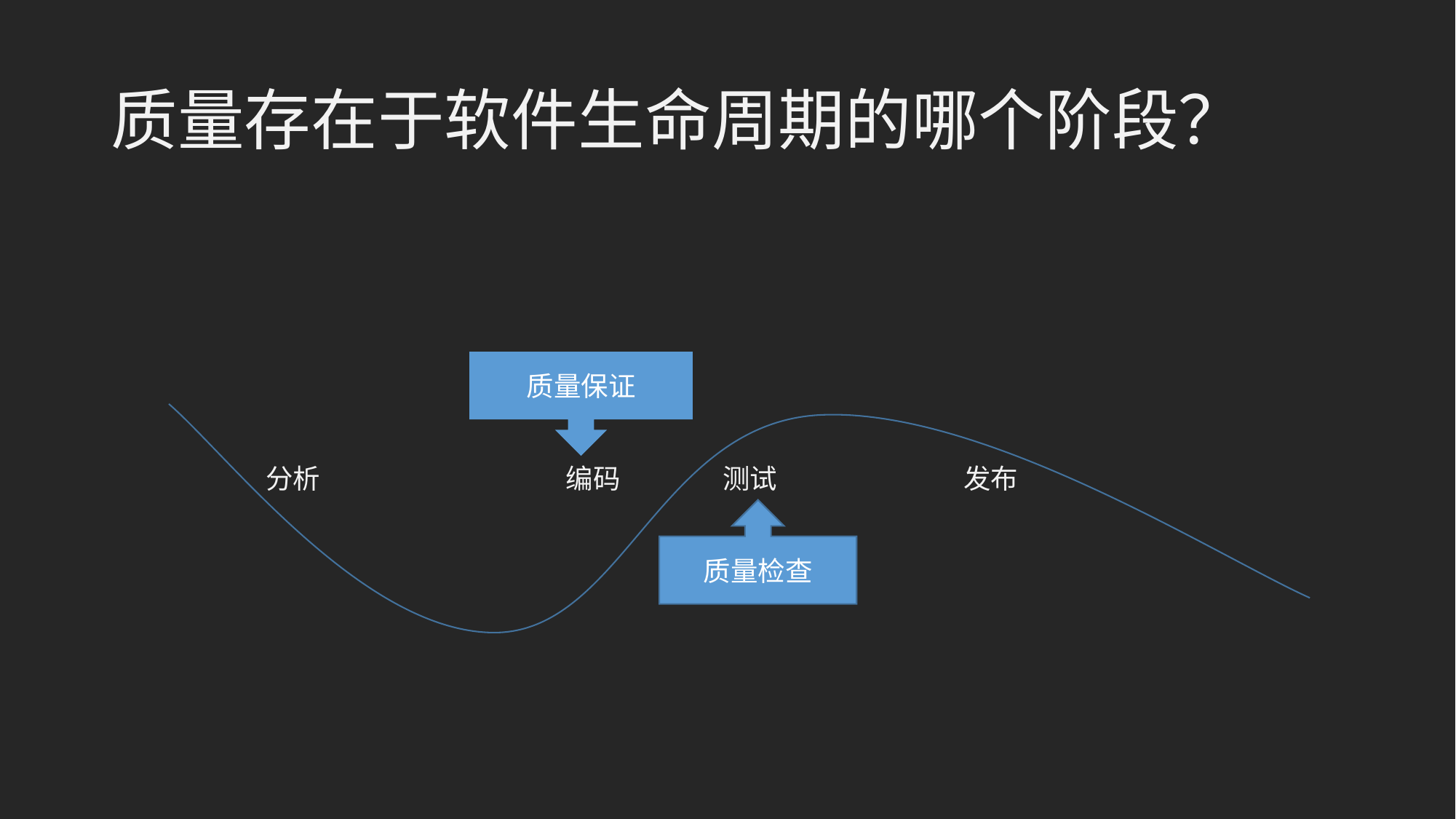

# 质量存在于软件生命周期的哪个阶段？

质量保证

分析
编码
发布
测试
质量检查